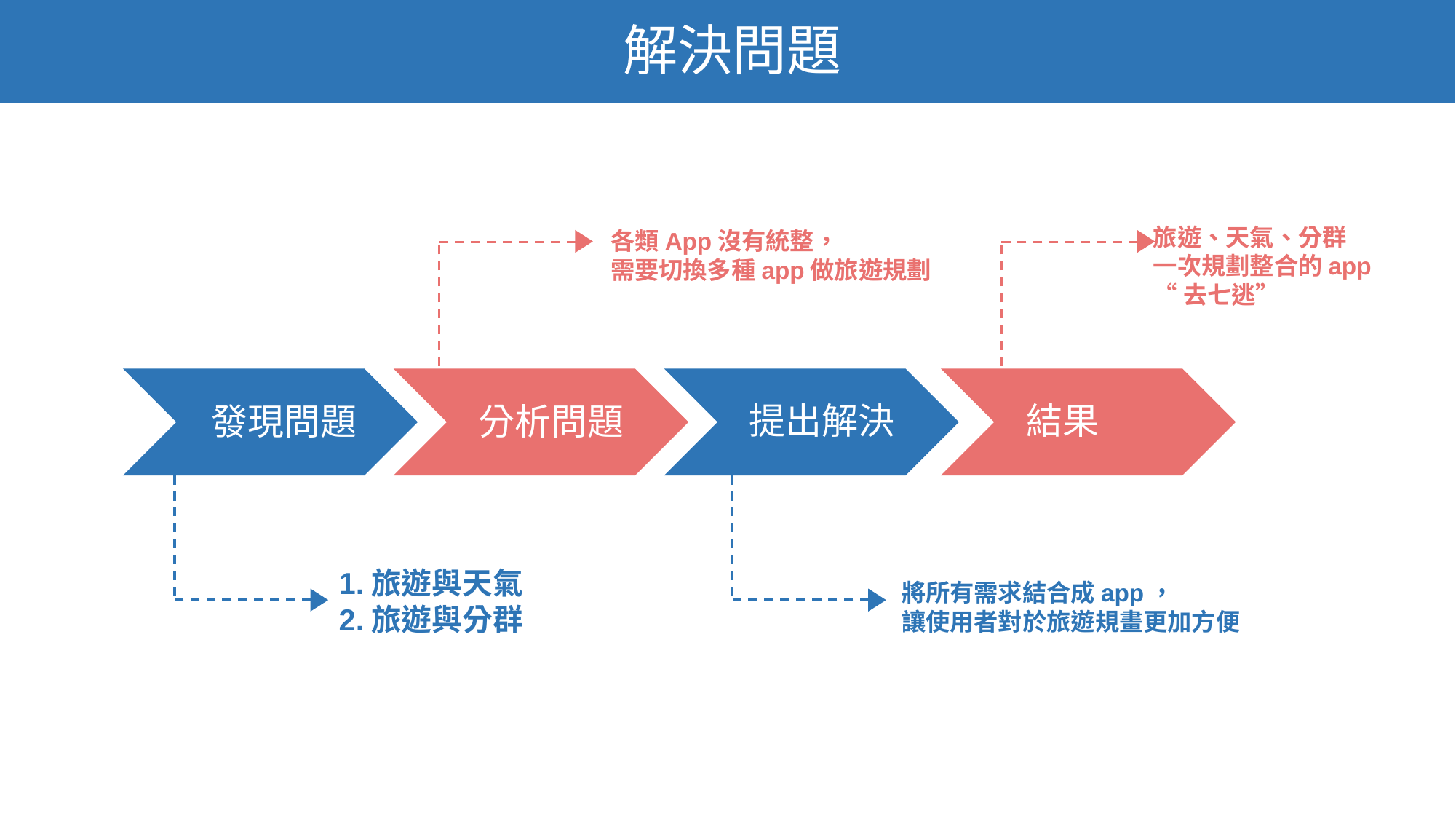

解決問題
旅遊、天氣、分群
一次規劃整合的app
“去七逃”
各類App沒有統整，
需要切換多種app做旅遊規劃

發現問題

分析問題

提出解決

結果

1.旅遊與天氣
2.旅遊與分群

將所有需求結合成app，
讓使用者對於旅遊規畫更加方便